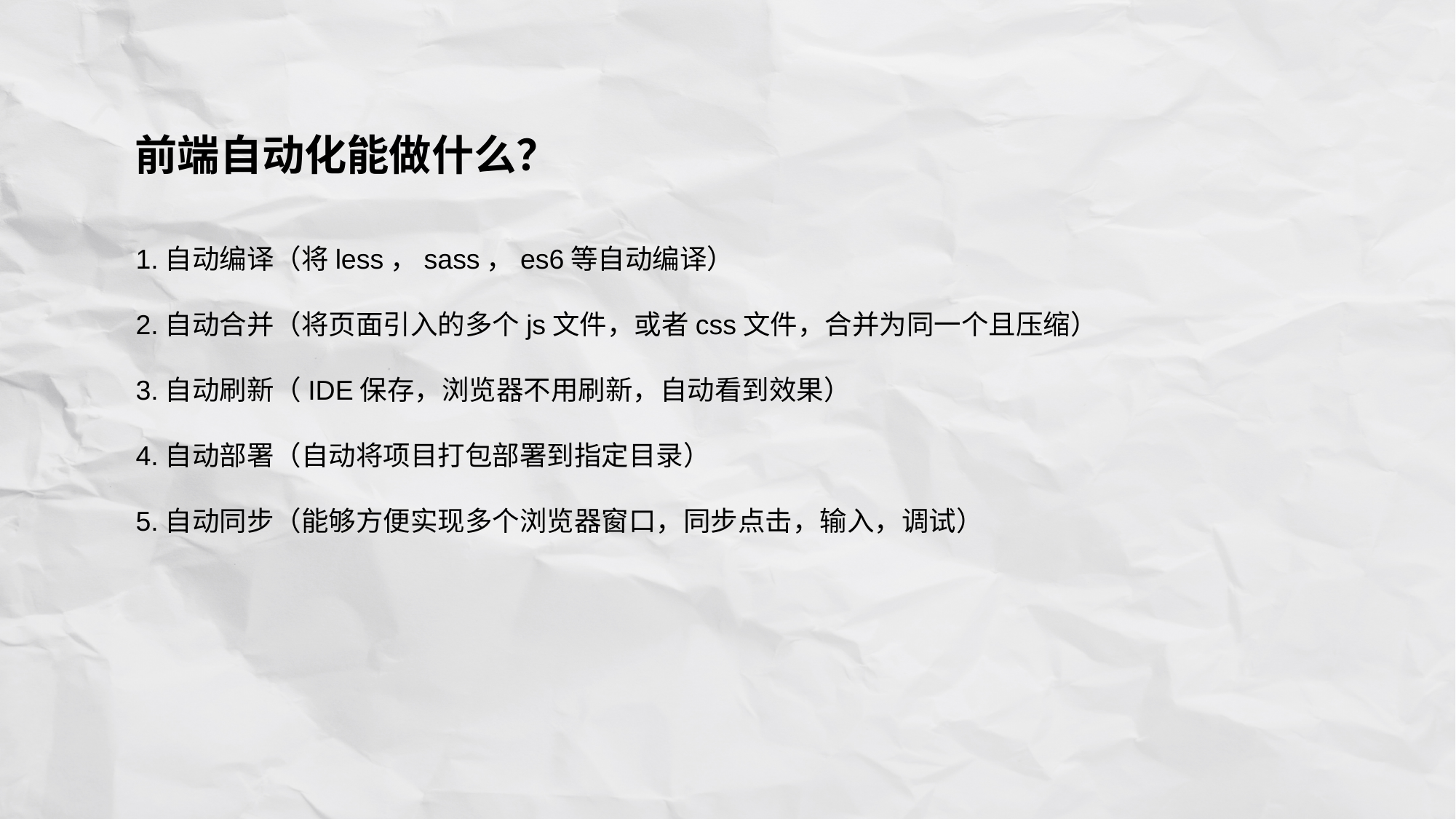

前端自动化能做什么？
1.自动编译（将less，sass，es6等自动编译）

2.自动合并（将页面引入的多个js文件，或者css文件，合并为同一个且压缩）

3.自动刷新（IDE保存，浏览器不用刷新，自动看到效果）

4.自动部署（自动将项目打包部署到指定目录）

5.自动同步（能够方便实现多个浏览器窗口，同步点击，输入，调试）